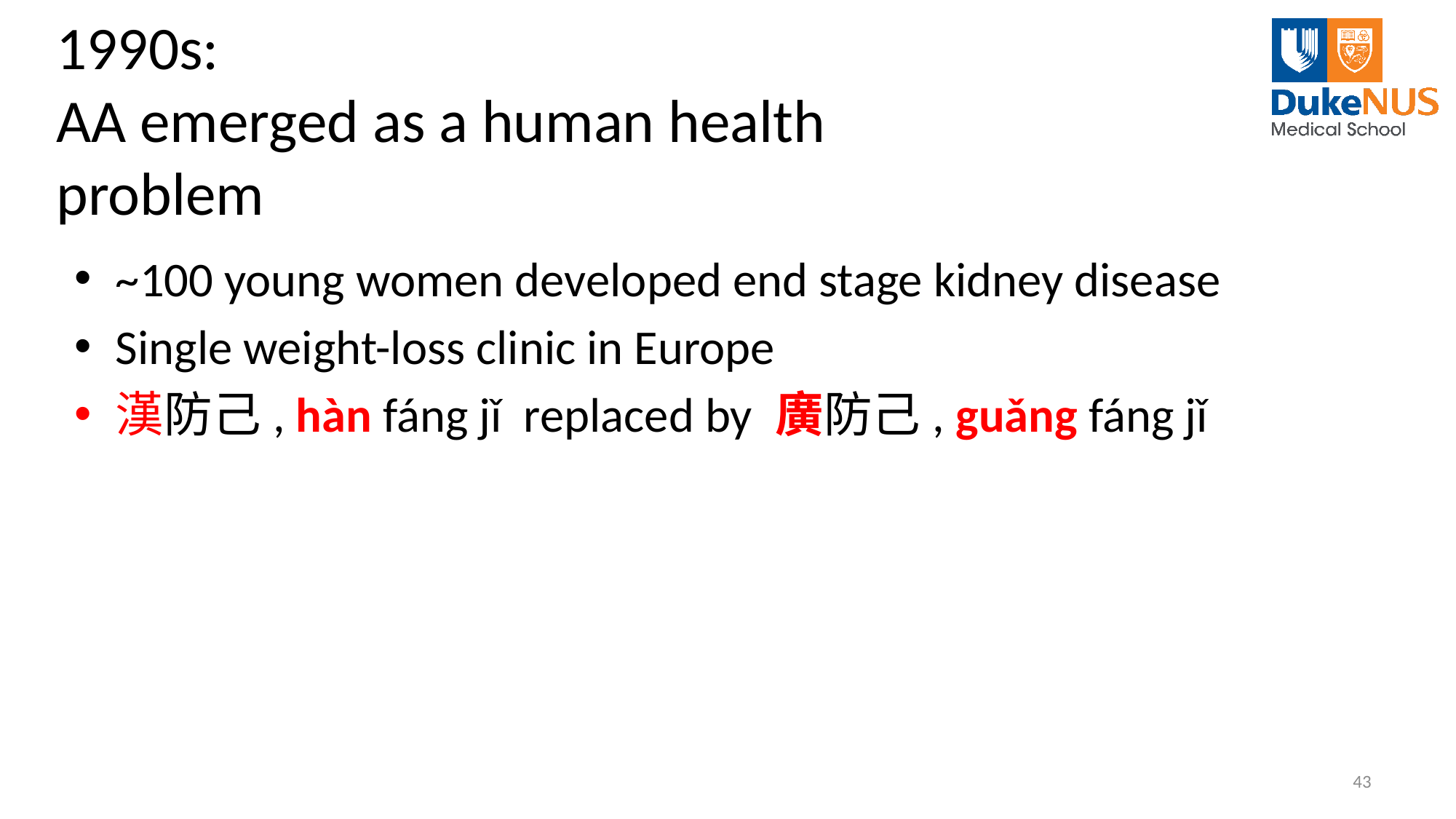

# 1990s: AA emerged as a human health problem
~100 young women developed end stage kidney disease
Single weight-loss clinic in Europe
漢防己, hàn fáng jǐ  replaced by 廣防己, guǎng fáng jǐ

43